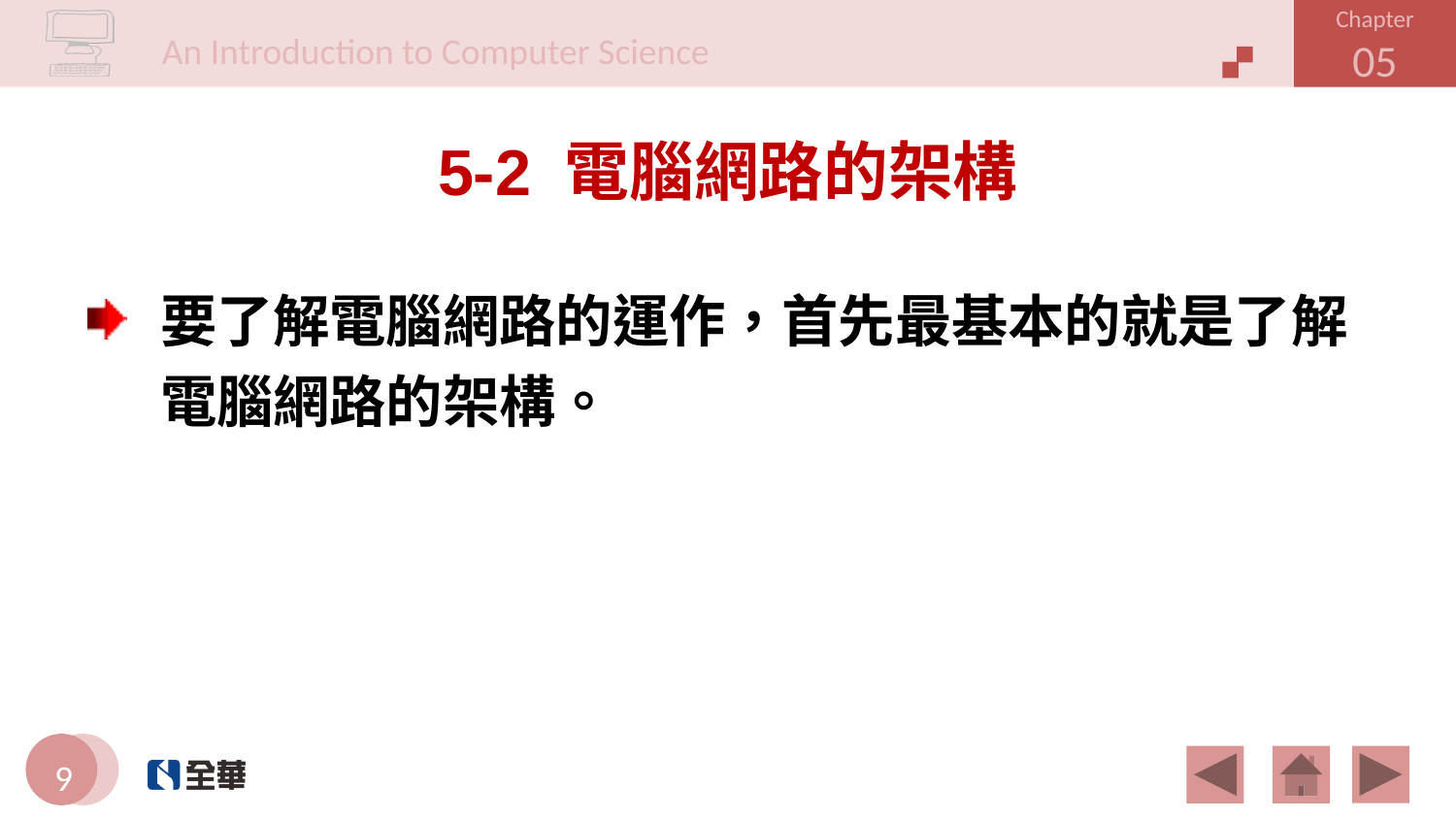

# 5-2 電腦網路的架構
要了解電腦網路的運作，首先最基本的就是了解電腦網路的架構。